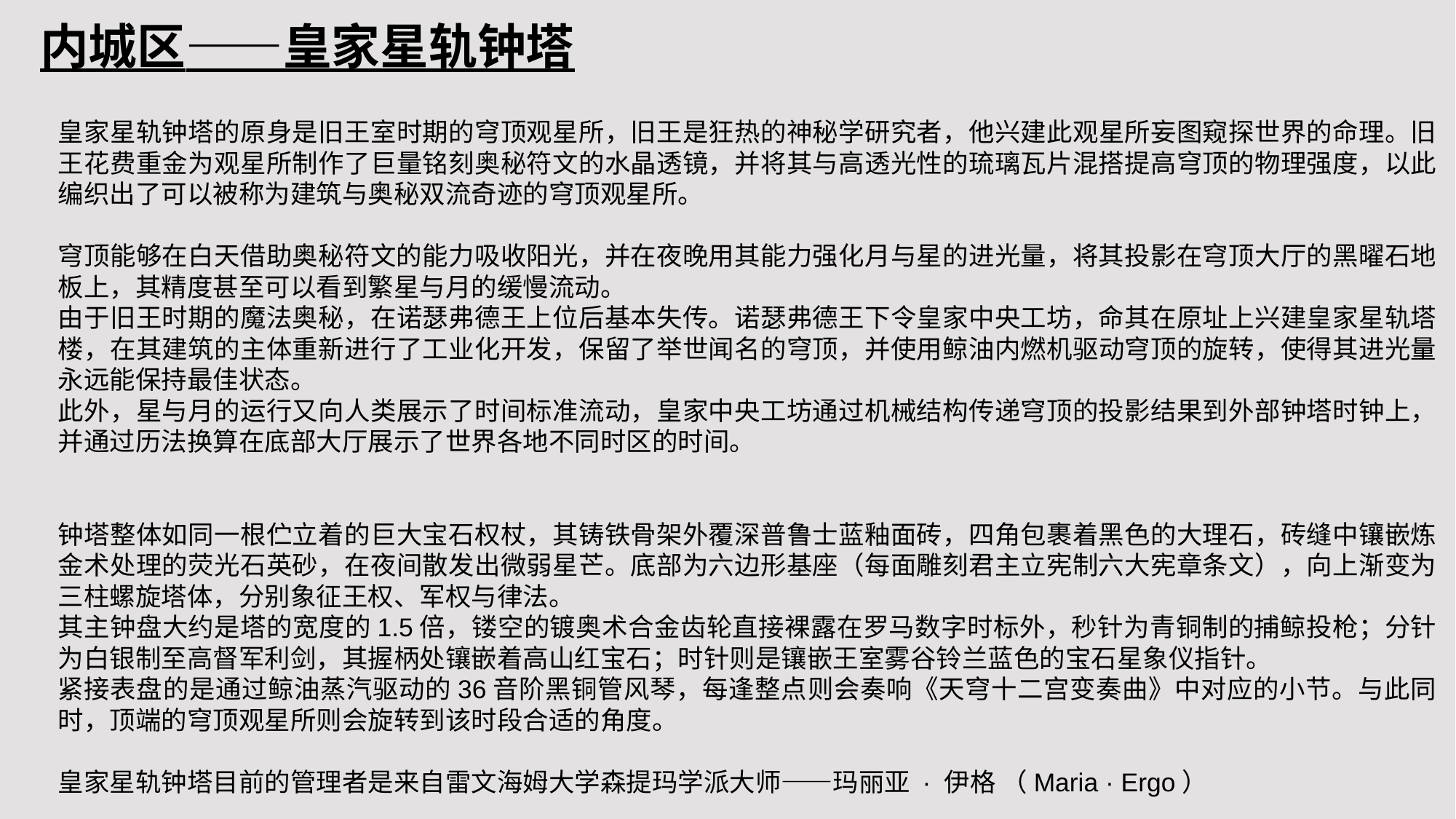

内城区——皇家星轨钟塔
皇家星轨钟塔的原身是旧王室时期的穹顶观星所，旧王是狂热的神秘学研究者，他兴建此观星所妄图窥探世界的命理。旧王花费重金为观星所制作了巨量铭刻奥秘符文的水晶透镜，并将其与高透光性的琉璃瓦片混搭提高穹顶的物理强度，以此编织出了可以被称为建筑与奥秘双流奇迹的穹顶观星所。

穹顶能够在白天借助奥秘符文的能力吸收阳光，并在夜晚用其能力强化月与星的进光量，将其投影在穹顶大厅的黑曜石地板上，其精度甚至可以看到繁星与月的缓慢流动。
由于旧王时期的魔法奥秘，在诺瑟弗德王上位后基本失传。诺瑟弗德王下令皇家中央工坊，命其在原址上兴建皇家星轨塔楼，在其建筑的主体重新进行了工业化开发，保留了举世闻名的穹顶，并使用鲸油内燃机驱动穹顶的旋转，使得其进光量永远能保持最佳状态。
此外，星与月的运行又向人类展示了时间标准流动，皇家中央工坊通过机械结构传递穹顶的投影结果到外部钟塔时钟上，并通过历法换算在底部大厅展示了世界各地不同时区的时间。

钟塔整体如同一根伫立着的巨大宝石权杖，其铸铁骨架外覆深普鲁士蓝釉面砖，四角包裹着黑色的大理石，砖缝中镶嵌炼金术处理的荧光石英砂，在夜间散发出微弱星芒。底部为六边形基座（每面雕刻君主立宪制六大宪章条文），向上渐变为三柱螺旋塔体，分别象征王权、军权与律法。
其主钟盘大约是塔的宽度的1.5倍，镂空的镀奥术合金齿轮直接裸露在罗马数字时标外，秒针为青铜制的捕鲸投枪；分针为白银制至高督军利剑，其握柄处镶嵌着高山红宝石；时针则是镶嵌王室雾谷铃兰蓝色的宝石星象仪指针。
紧接表盘的是通过鲸油蒸汽驱动的36音阶黑铜管风琴，每逢整点则会奏响《天穹十二宫变奏曲》中对应的小节。与此同时，顶端的穹顶观星所则会旋转到该时段合适的角度。

皇家星轨钟塔目前的管理者是来自雷文海姆大学森提玛学派大师——玛丽亚 · 伊格 （Maria · Ergo）